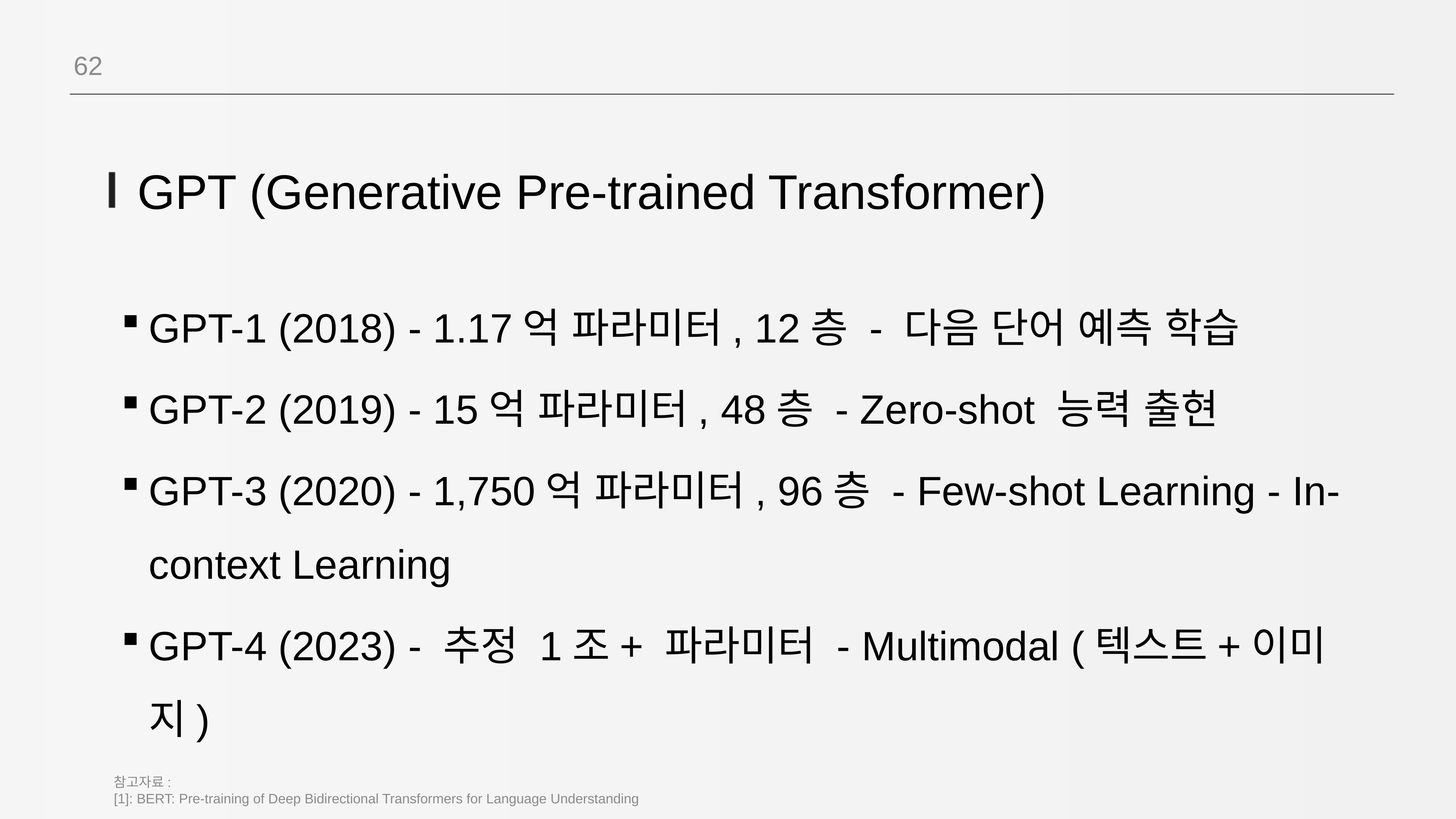

62
# GPT (Generative Pre-trained Transformer)
GPT-1 (2018) - 1.17억 파라미터, 12층 - 다음 단어 예측 학습
GPT-2 (2019) - 15억 파라미터, 48층 - Zero-shot 능력 출현
GPT-3 (2020) - 1,750억 파라미터, 96층 - Few-shot Learning - In-context Learning
GPT-4 (2023) - 추정 1조+ 파라미터 - Multimodal (텍스트+이미지)
참고자료:
[1]: BERT: Pre-training of Deep Bidirectional Transformers for Language Understanding